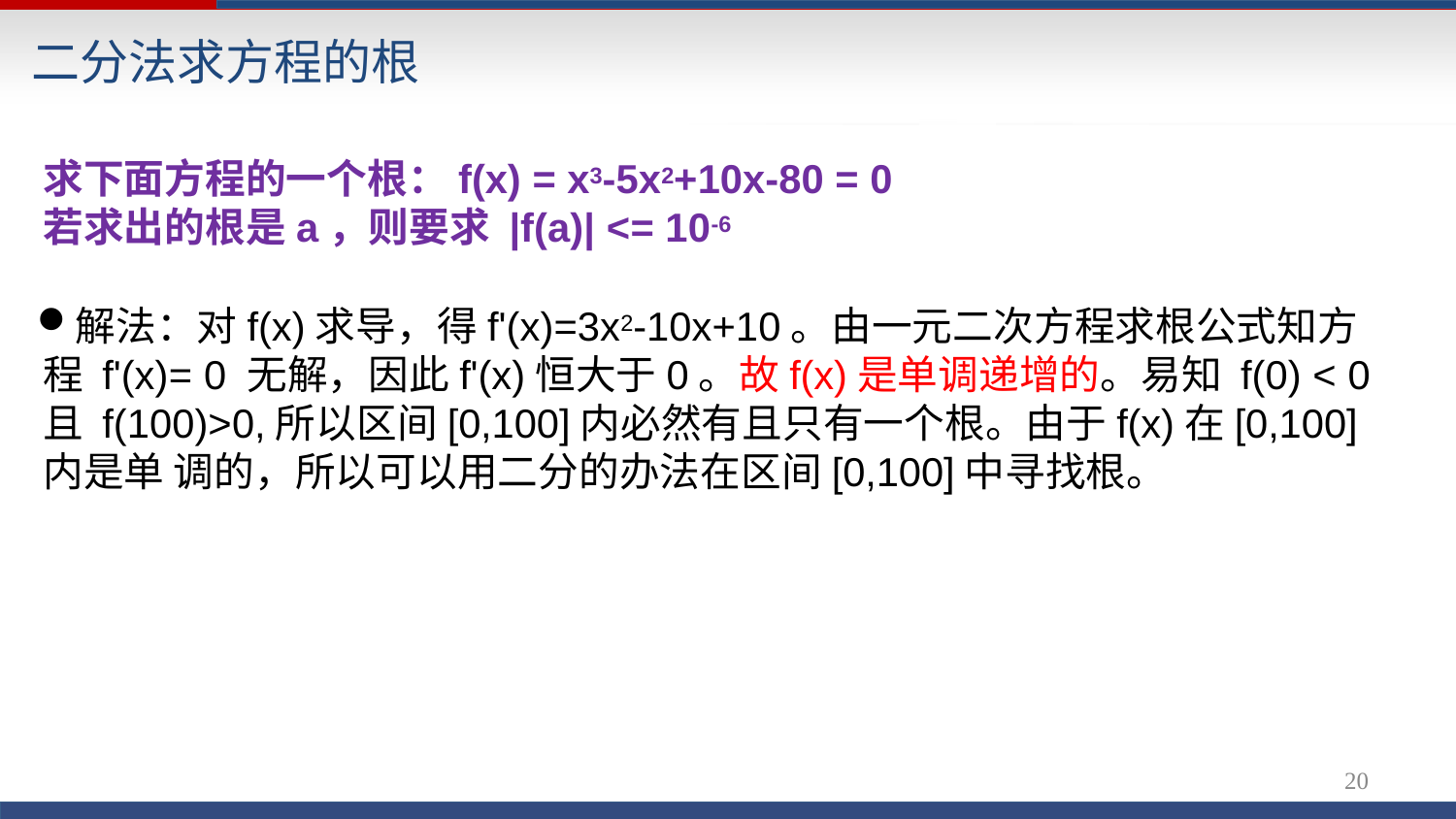

# 二分法求方程的根
求下面方程的一个根：f(x) = x3-5x2+10x-80 = 0
若求出的根是a，则要求 |f(a)| <= 10-6

解法：对f(x)求导，得f'(x)=3x2-10x+10。由一元二次方程求根公式知方程 f'(x)= 0 无解，因此f'(x)恒大于0。故f(x)是单调递增的。易知 f(0) < 0且 f(100)>0,所以区间[0,100]内必然有且只有一个根。由于f(x)在[0,100]内是单 调的，所以可以用二分的办法在区间[0,100]中寻找根。
20